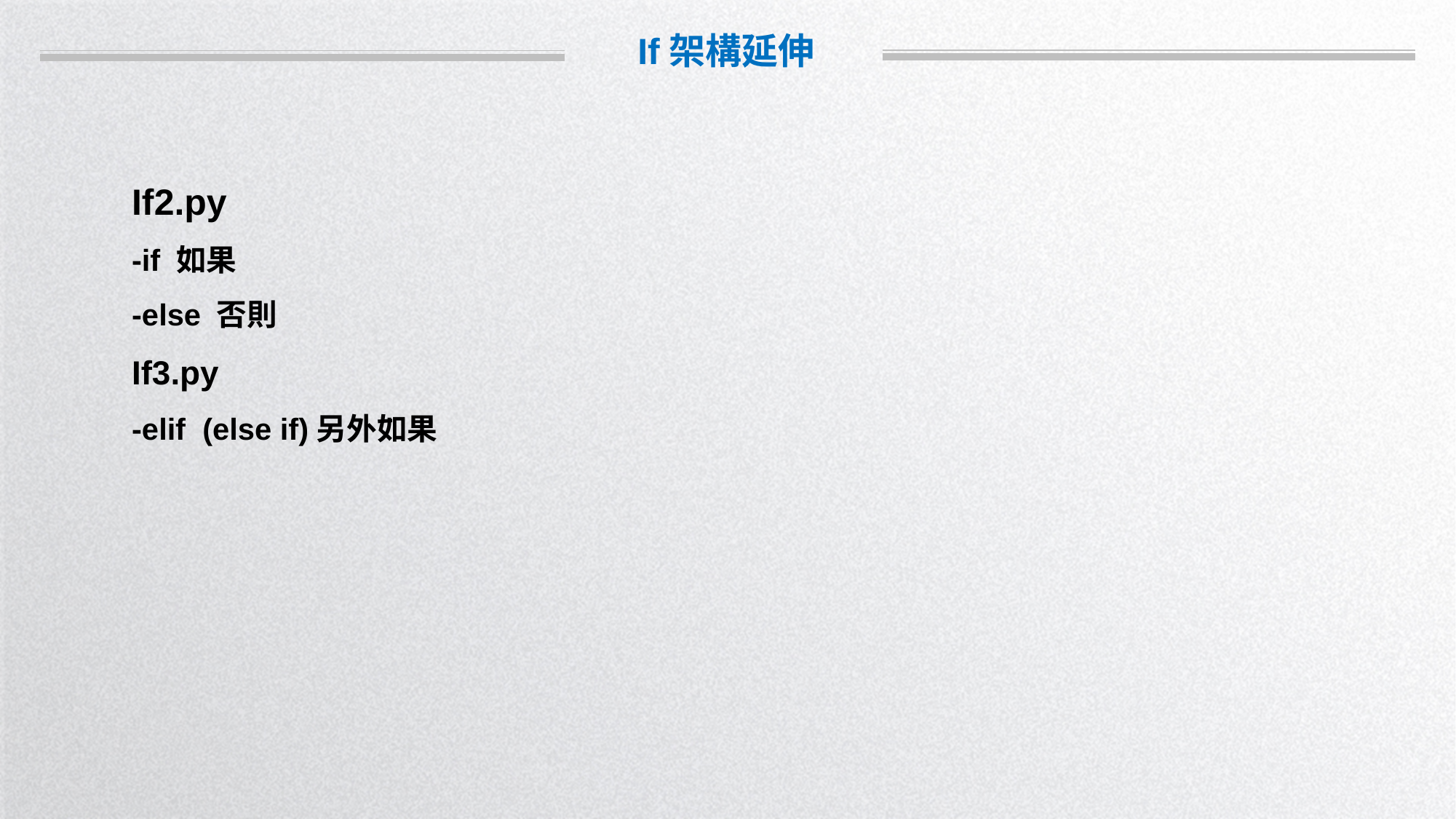

If架構延伸
If2.py
-if 如果
-else 否則
If3.py
-elif  (else if)另外如果